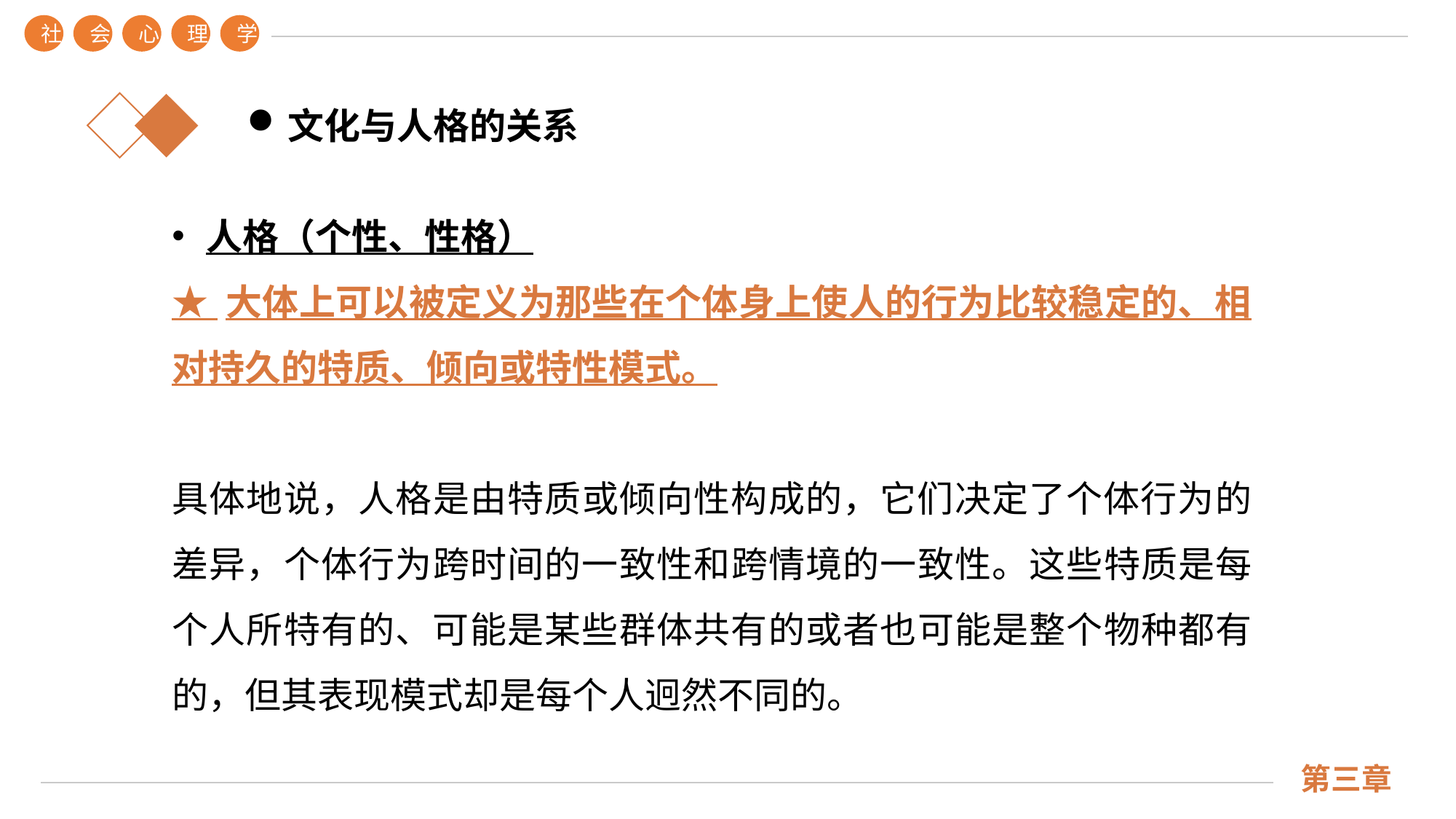

社
会
心
理
学

文化与人格的关系
人格（个性、性格）
★ 大体上可以被定义为那些在个体身上使人的行为比较稳定的、相对持久的特质、倾向或特性模式。

具体地说，人格是由特质或倾向性构成的，它们决定了个体行为的差异，个体行为跨时间的一致性和跨情境的一致性。这些特质是每个人所特有的、可能是某些群体共有的或者也可能是整个物种都有的，但其表现模式却是每个人迥然不同的。
第三章